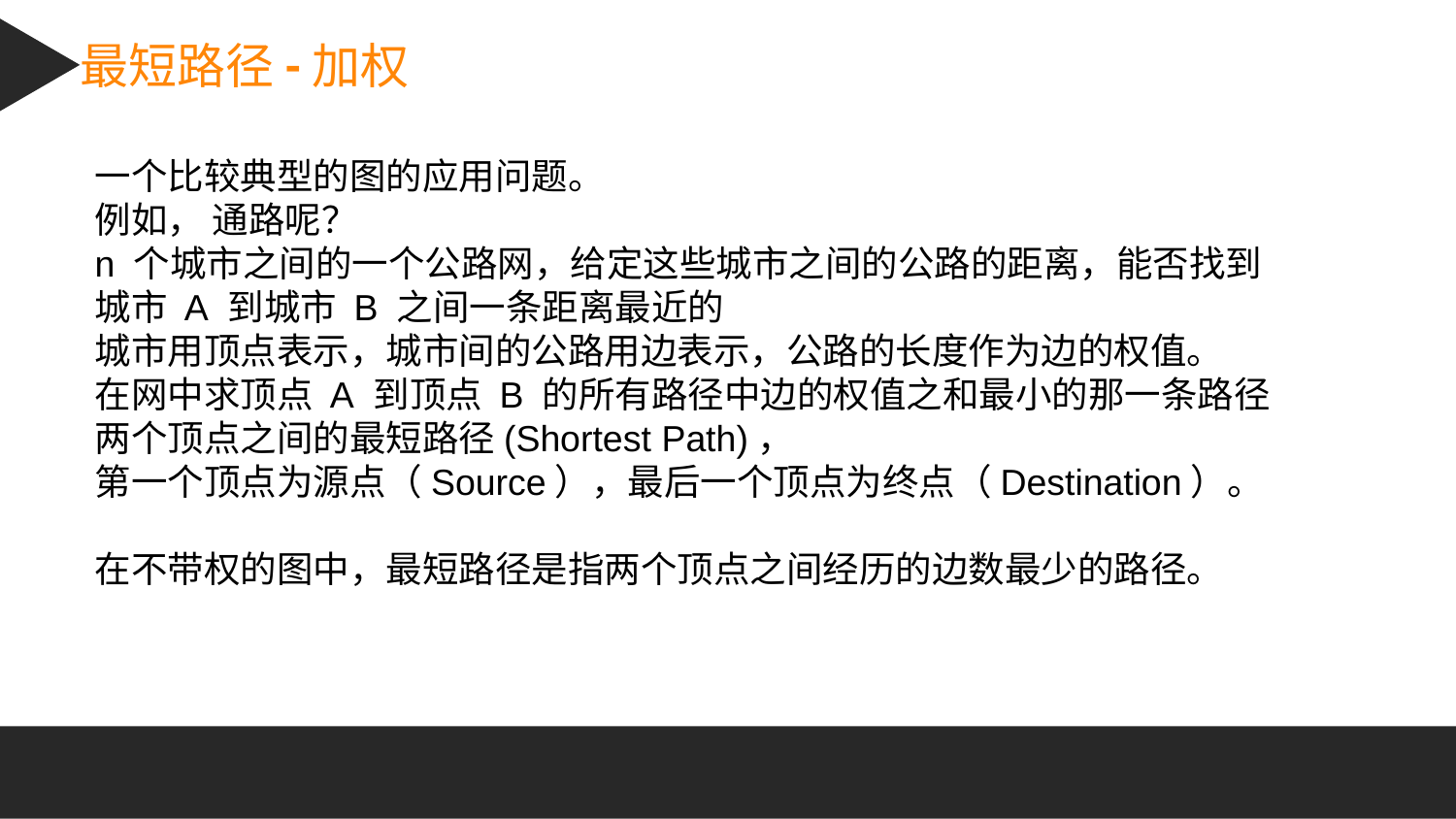

最短路径-加权
一个比较典型的图的应用问题。
例如， 通路呢？
n 个城市之间的一个公路网，给定这些城市之间的公路的距离，能否找到城市 A 到城市 B 之间一条距离最近的
城市用顶点表示，城市间的公路用边表示，公路的长度作为边的权值。
在网中求顶点 A 到顶点 B 的所有路径中边的权值之和最小的那一条路径
两个顶点之间的最短路径(Shortest Path)，
第一个顶点为源点（Source），最后一个顶点为终点（Destination）。

在不带权的图中，最短路径是指两个顶点之间经历的边数最少的路径。